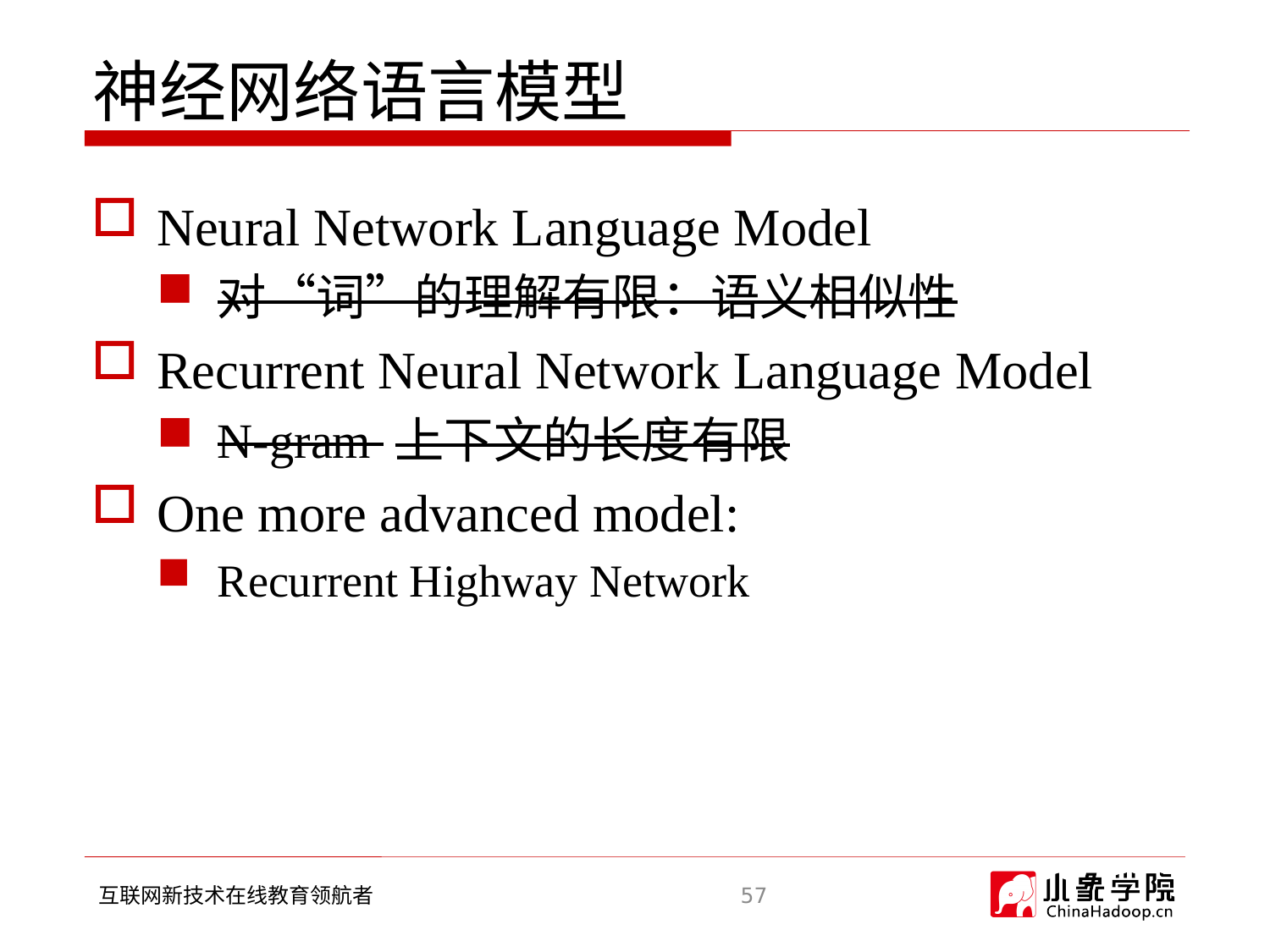

# 神经网络语言模型
Neural Network Language Model
对“词”的理解有限：语义相似性
Recurrent Neural Network Language Model
N-gram 上下文的长度有限
One more advanced model:
Recurrent Highway Network
57